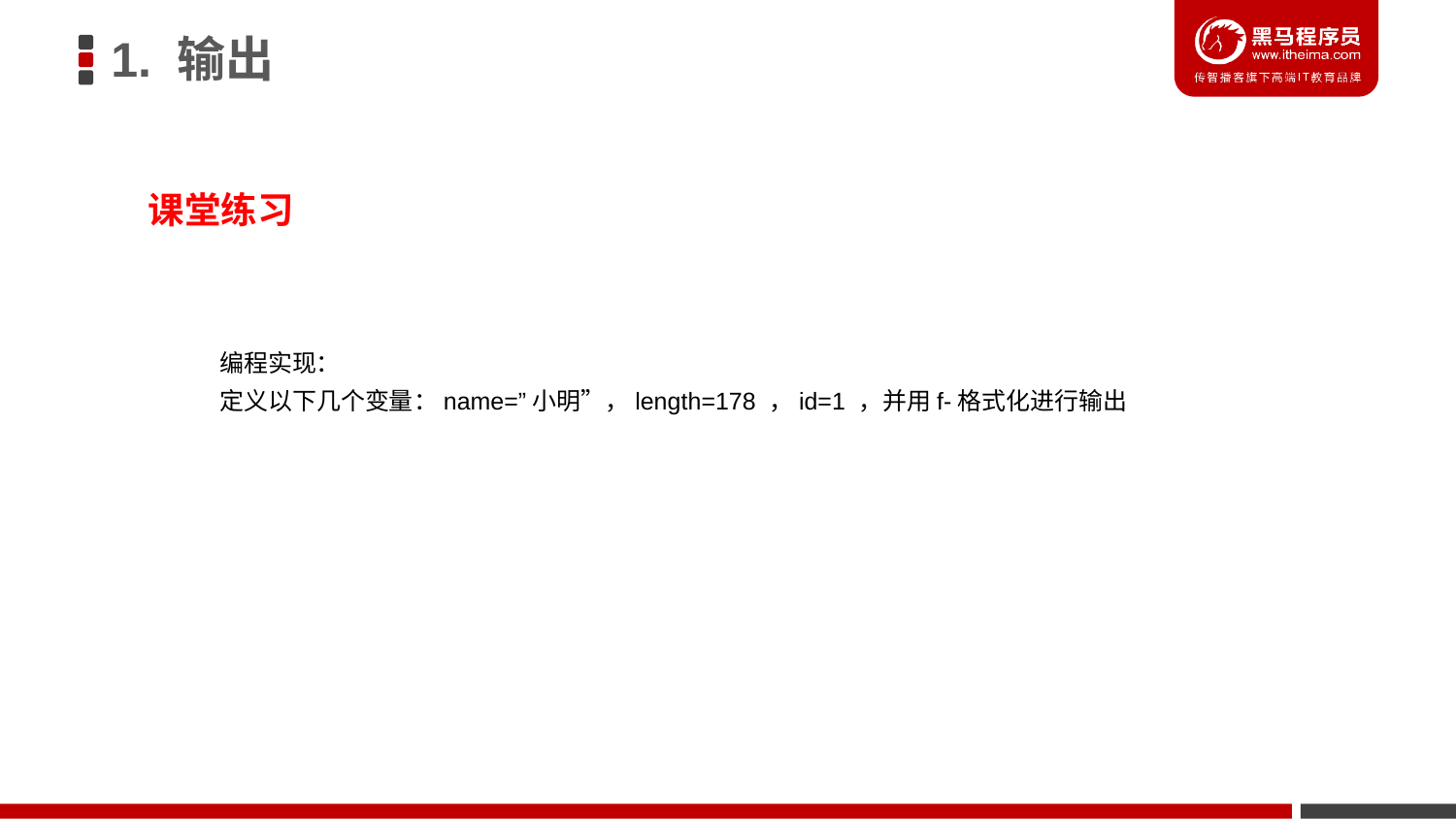

1. 输出
课堂练习
编程实现：
定义以下几个变量：name=”小明”，length=178 ，id=1 ，并用f-格式化进行输出